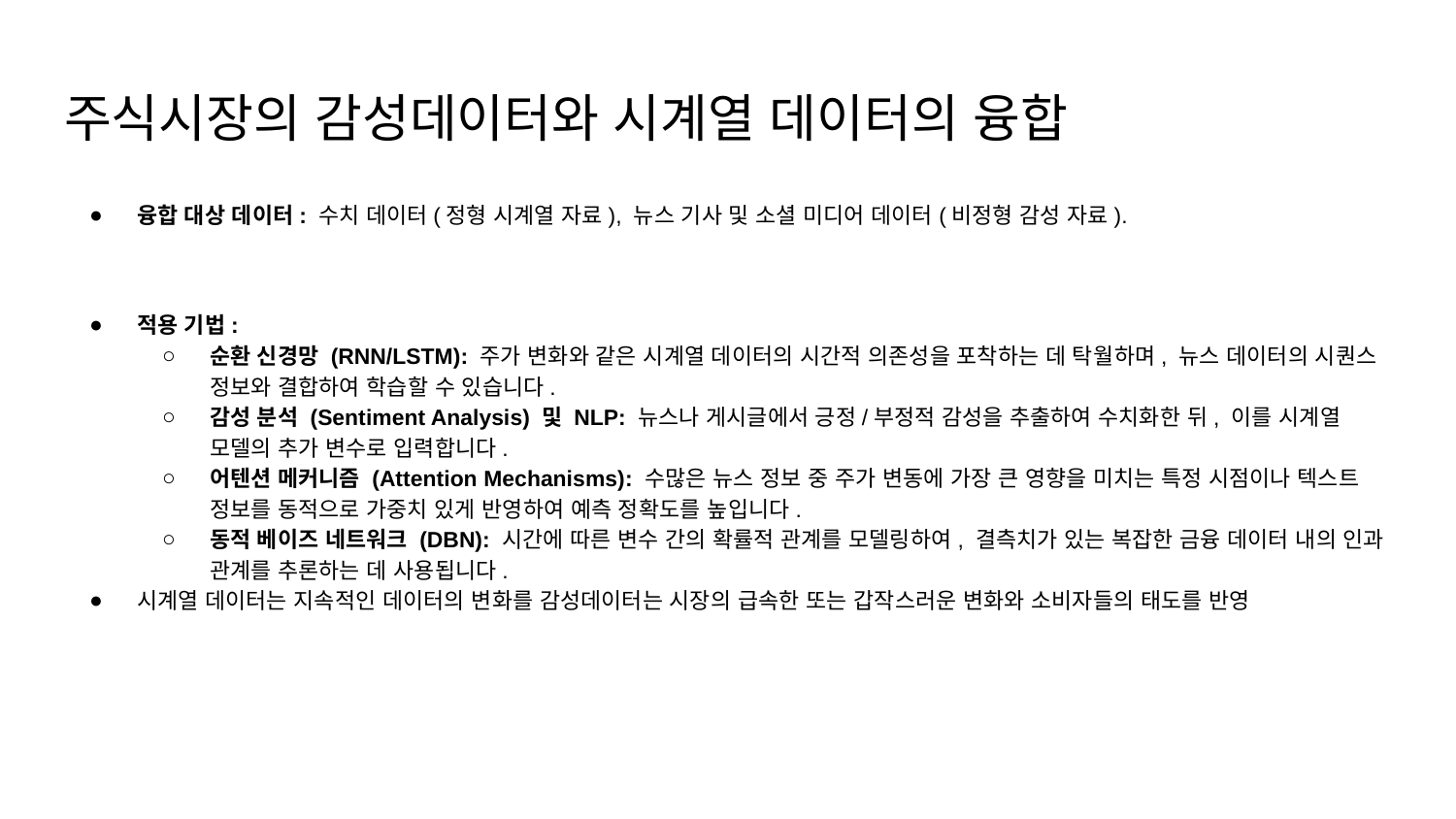

# 주식시장의 감성데이터와 시계열 데이터의 융합
융합 대상 데이터: 수치 데이터(정형 시계열 자료), 뉴스 기사 및 소셜 미디어 데이터(비정형 감성 자료).

적용 기법:
순환 신경망 (RNN/LSTM): 주가 변화와 같은 시계열 데이터의 시간적 의존성을 포착하는 데 탁월하며, 뉴스 데이터의 시퀀스 정보와 결합하여 학습할 수 있습니다.
감성 분석 (Sentiment Analysis) 및 NLP: 뉴스나 게시글에서 긍정/부정적 감성을 추출하여 수치화한 뒤, 이를 시계열 모델의 추가 변수로 입력합니다.
어텐션 메커니즘 (Attention Mechanisms): 수많은 뉴스 정보 중 주가 변동에 가장 큰 영향을 미치는 특정 시점이나 텍스트 정보를 동적으로 가중치 있게 반영하여 예측 정확도를 높입니다.
동적 베이즈 네트워크 (DBN): 시간에 따른 변수 간의 확률적 관계를 모델링하여, 결측치가 있는 복잡한 금융 데이터 내의 인과 관계를 추론하는 데 사용됩니다.
시계열 데이터는 지속적인 데이터의 변화를 감성데이터는 시장의 급속한 또는 갑작스러운 변화와 소비자들의 태도를 반영